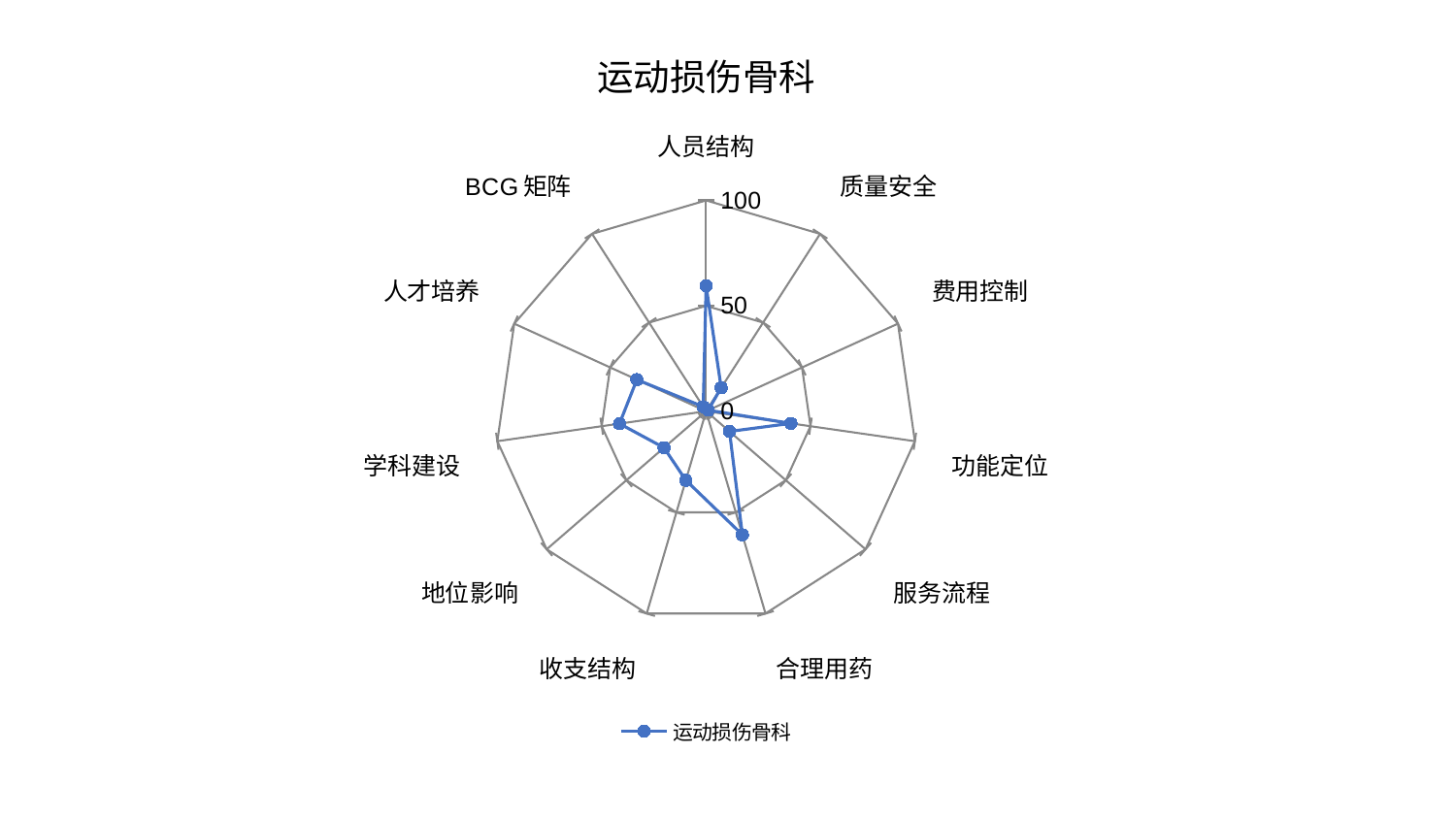

### Chart: 运动损伤骨科

| Category | 运动损伤骨科 |
|---|---|
| 人员结构 | 59.46969193720183 |
| 质量安全 | 13.238552389220851 |
| 费用控制 | 1.1194222653466512 |
| 功能定位 | 40.62487765379848 |
| 服务流程 | 14.68905563808493 |
| 合理用药 | 61.08528503771114 |
| 收支结构 | 34.14081405726082 |
| 地位影响 | 26.432720062489086 |
| 学科建设 | 41.48744088474169 |
| 人才培养 | 36.10368682956514 |
| BCG矩阵 | 2.559956058366361 |
134